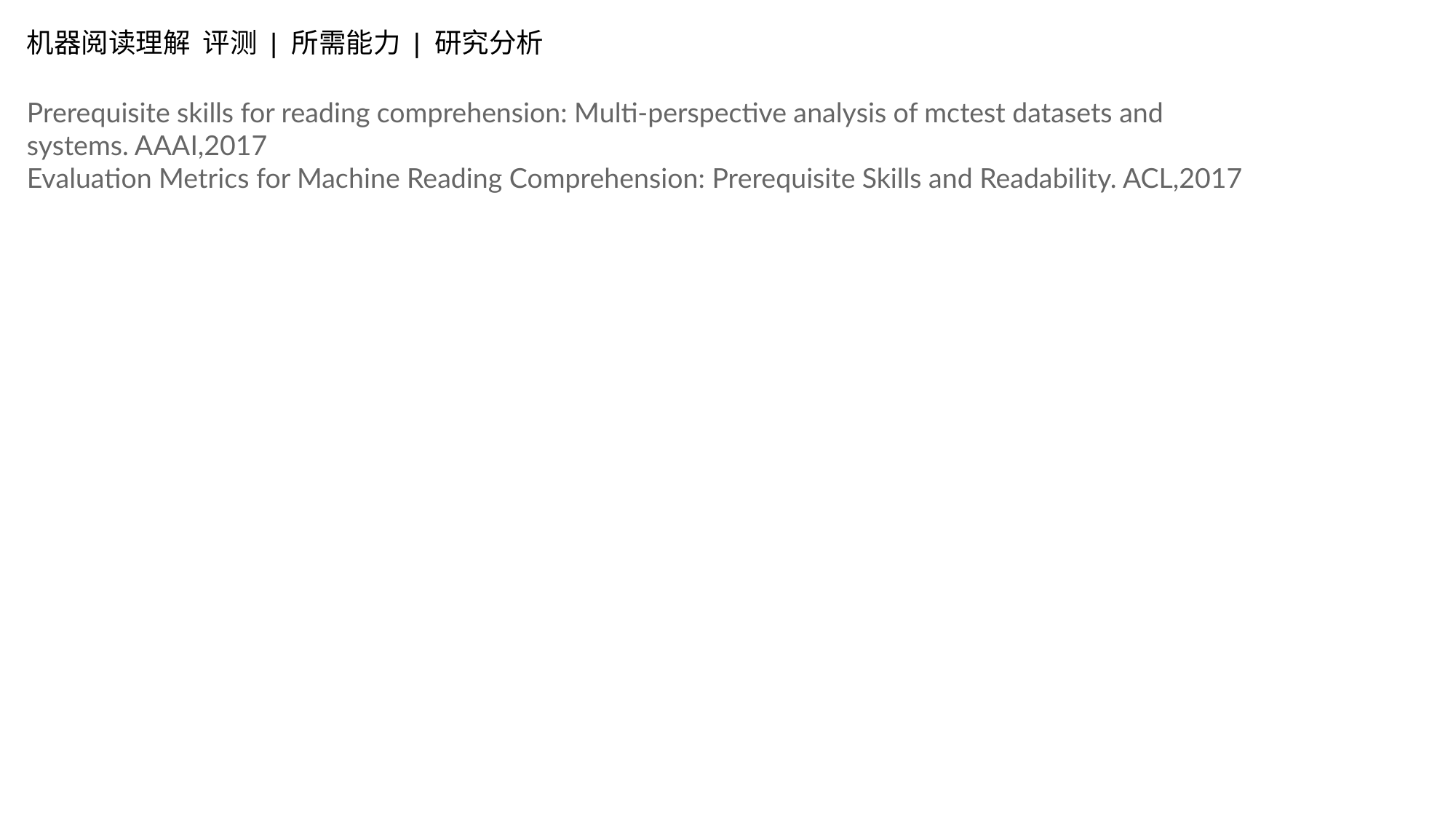

机器阅读理解  评测 | 所需能力 | 研究分析
Prerequisite skills for reading comprehension: Multi-perspective analysis of mctest datasets and systems. AAAI,2017
Evaluation Metrics for Machine Reading Comprehension: Prerequisite Skills and Readability. ACL,2017